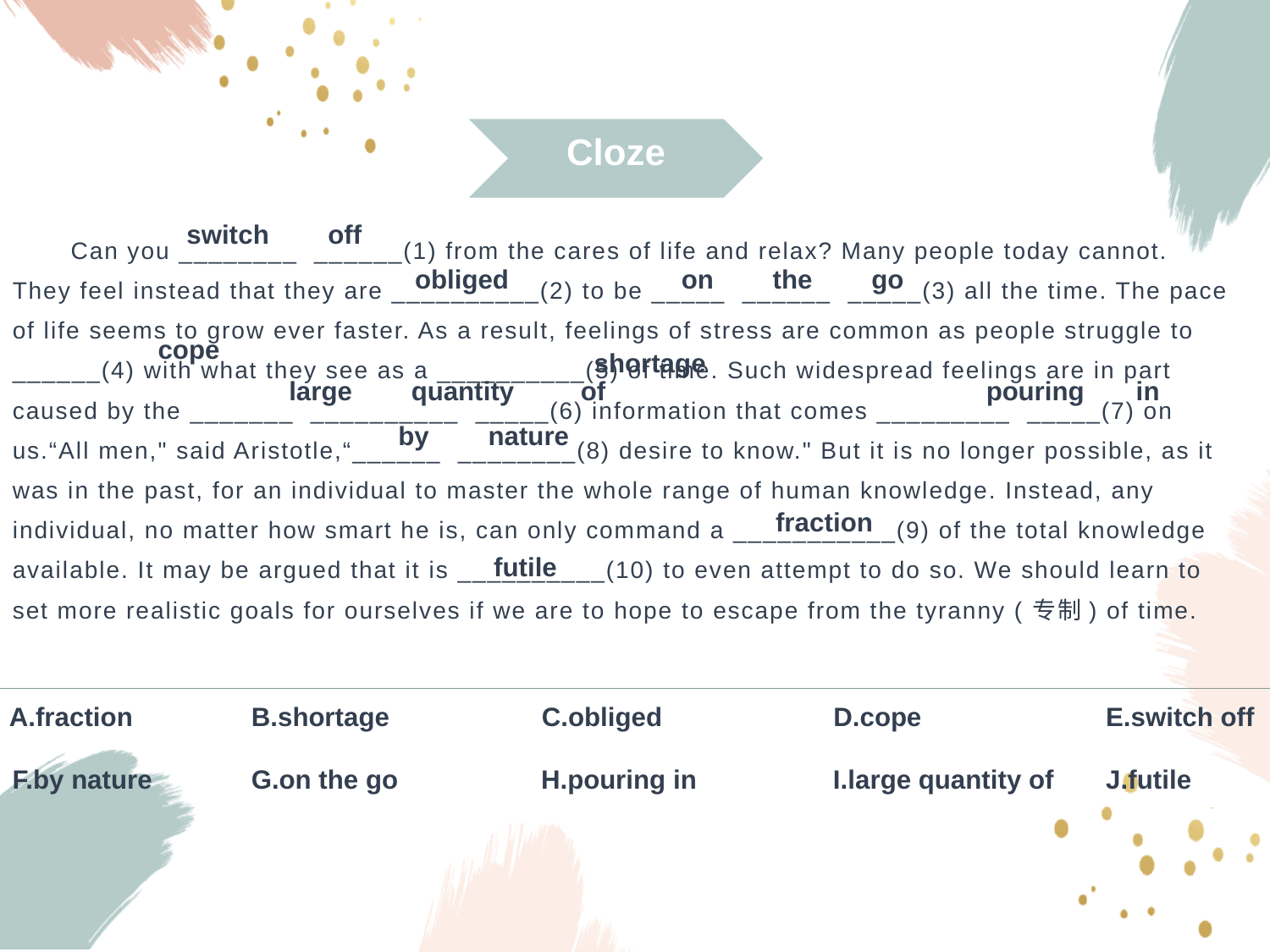

Cloze
       Can you ________  ______(1) from the cares of life and relax? Many people today cannot. They feel instead that they are __________(2) to be _____  ______  _____(3) all the time. The pace of life seems to grow ever faster. As a result, feelings of stress are common as people struggle to ______(4) with what they see as a __________(5) of time. Such widespread feelings are in part caused by the _______  __________  _____(6) information that comes _________  _____(7) on us.“All men," said Aristotle,“______  ________(8) desire to know." But it is no longer possible, as it was in the past, for an individual to master the whole range of human knowledge. Instead, any individual, no matter how smart he is, can only command a ___________(9) of the total knowledge available. It may be argued that it is __________(10) to even attempt to do so. We should learn to set more realistic goals for ourselves if we are to hope to escape from the tyranny (专制) of time.
switch        off
obliged
on        the        go
cope
shortage
large        quantity         of
pouring       in
by        nature
fraction
futile
A.fraction
B.shortage
C.obliged
D.cope
E.switch off
F.by nature
G.on the go
H.pouring in
I.large quantity of
J.futile